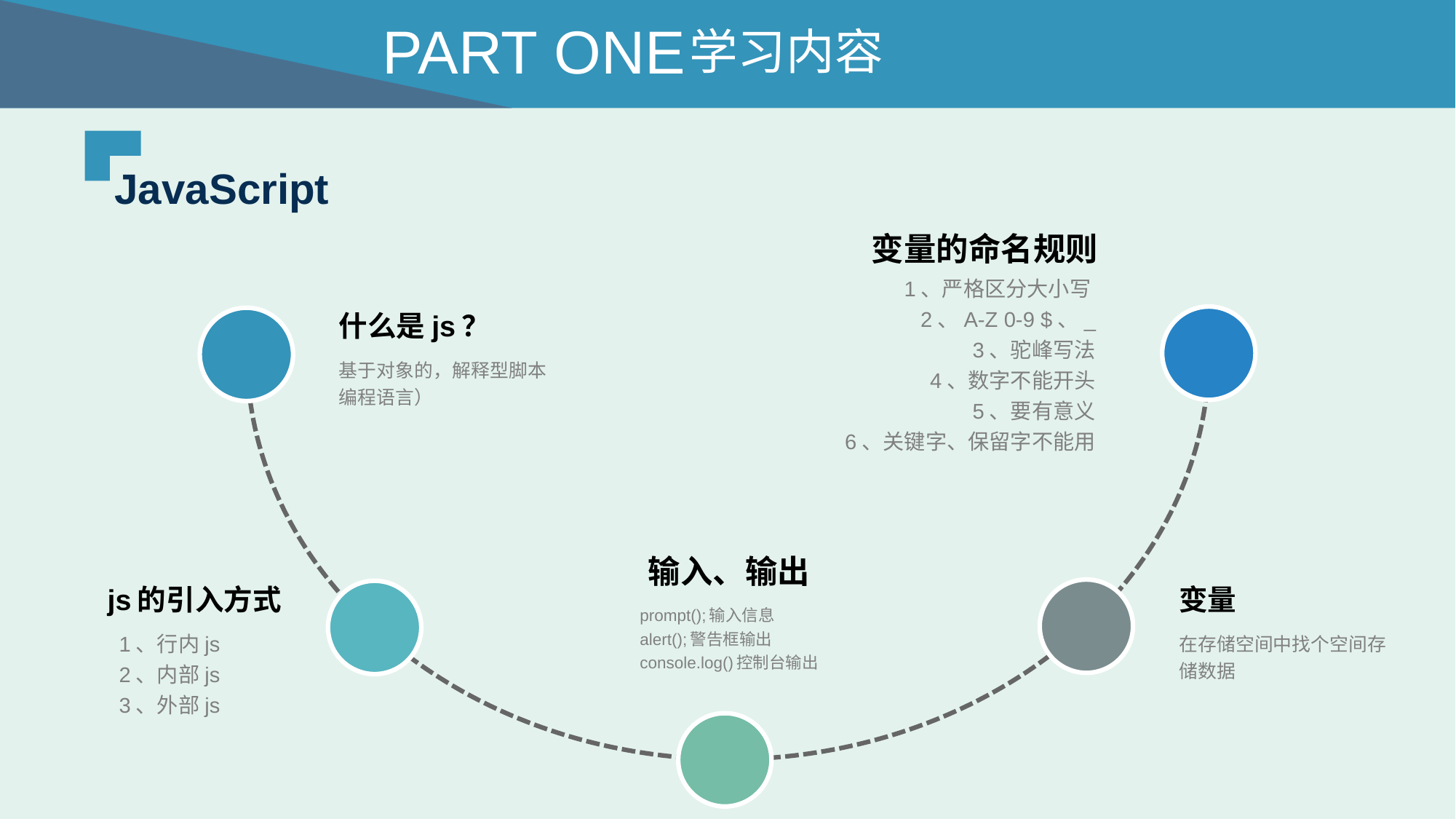

PART ONE
学习内容

JavaScript
变量的命名规则
1、严格区分大小写
2、A-Z 0-9 $、_
3、驼峰写法
4、数字不能开头
5、要有意义
6、关键字、保留字不能用
什么是js？
基于对象的，解释型脚本编程语言）
输入、输出
prompt();输入信息
alert();警告框输出
console.log()控制台输出
js的引入方式
1、行内js
2、内部js
3、外部js
变量
在存储空间中找个空间存储数据